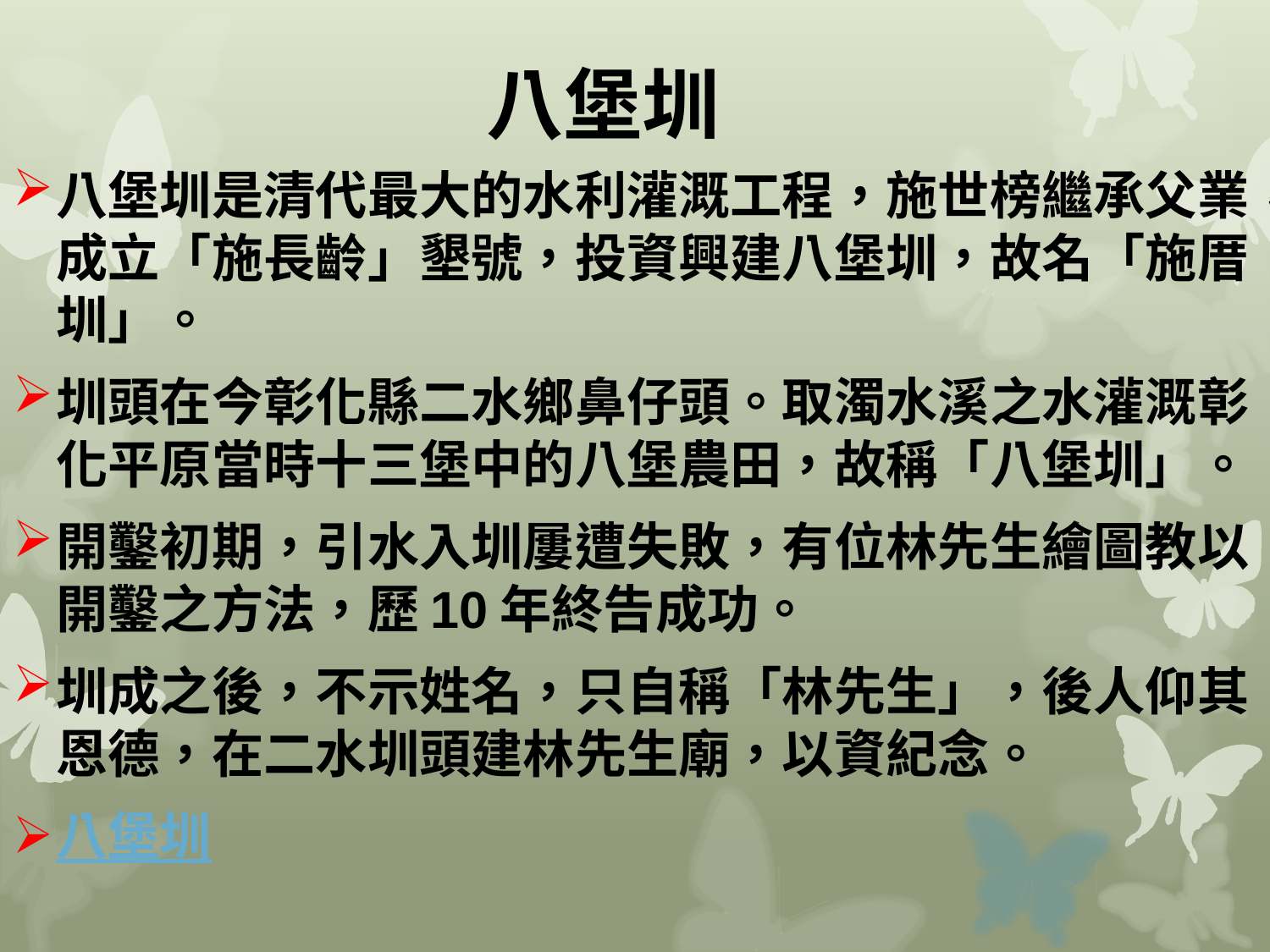

# 八堡圳
八堡圳是清代最大的水利灌溉工程，施世榜繼承父業，成立「施長齡」墾號，投資興建八堡圳，故名「施厝圳」。
圳頭在今彰化縣二水鄉鼻仔頭。取濁水溪之水灌溉彰化平原當時十三堡中的八堡農田，故稱「八堡圳」。
開鑿初期，引水入圳屢遭失敗，有位林先生繪圖教以開鑿之方法，歷10年終告成功。
圳成之後，不示姓名，只自稱「林先生」，後人仰其恩德，在二水圳頭建林先生廟，以資紀念。
八堡圳